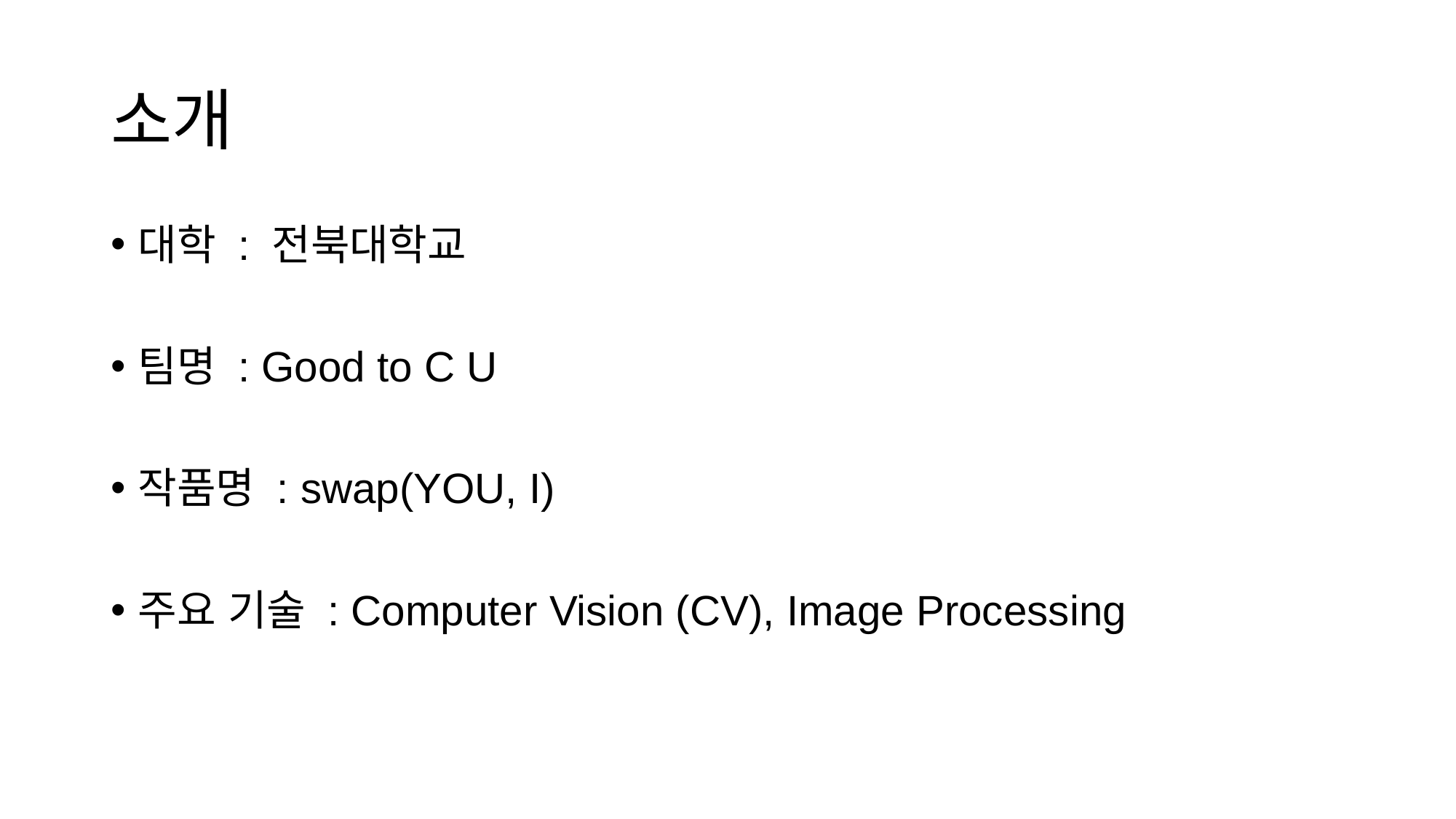

# 소개
대학 : 전북대학교

팀명 : Good to C U

작품명 : swap(YOU, I)

주요 기술 : Computer Vision (CV), Image Processing